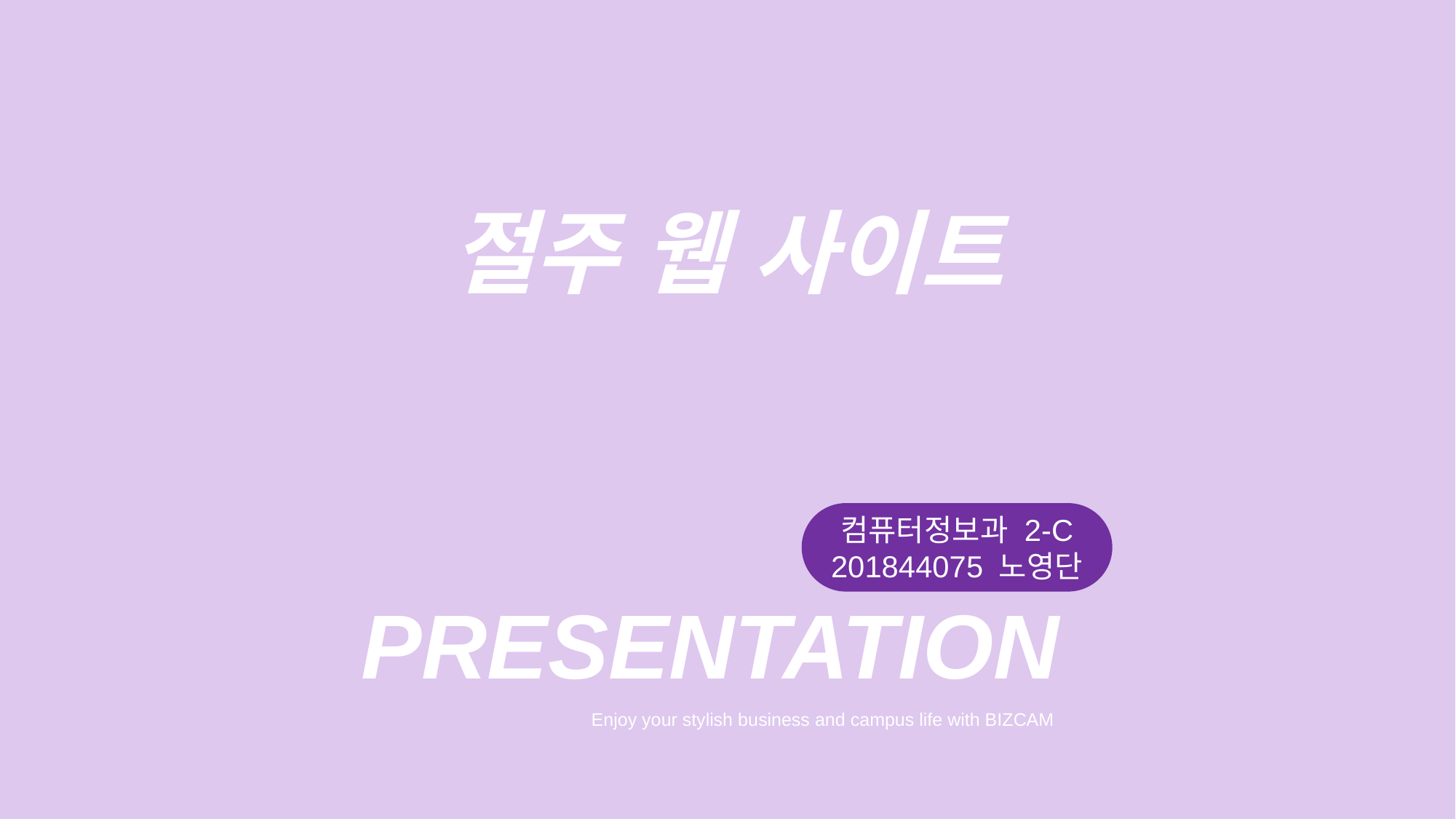

절주 웹 사이트

PRESENTATION
Enjoy your stylish business and campus life with BIZCAM
컴퓨터정보과 2-C
201844075 노영단
This presentation Color is….